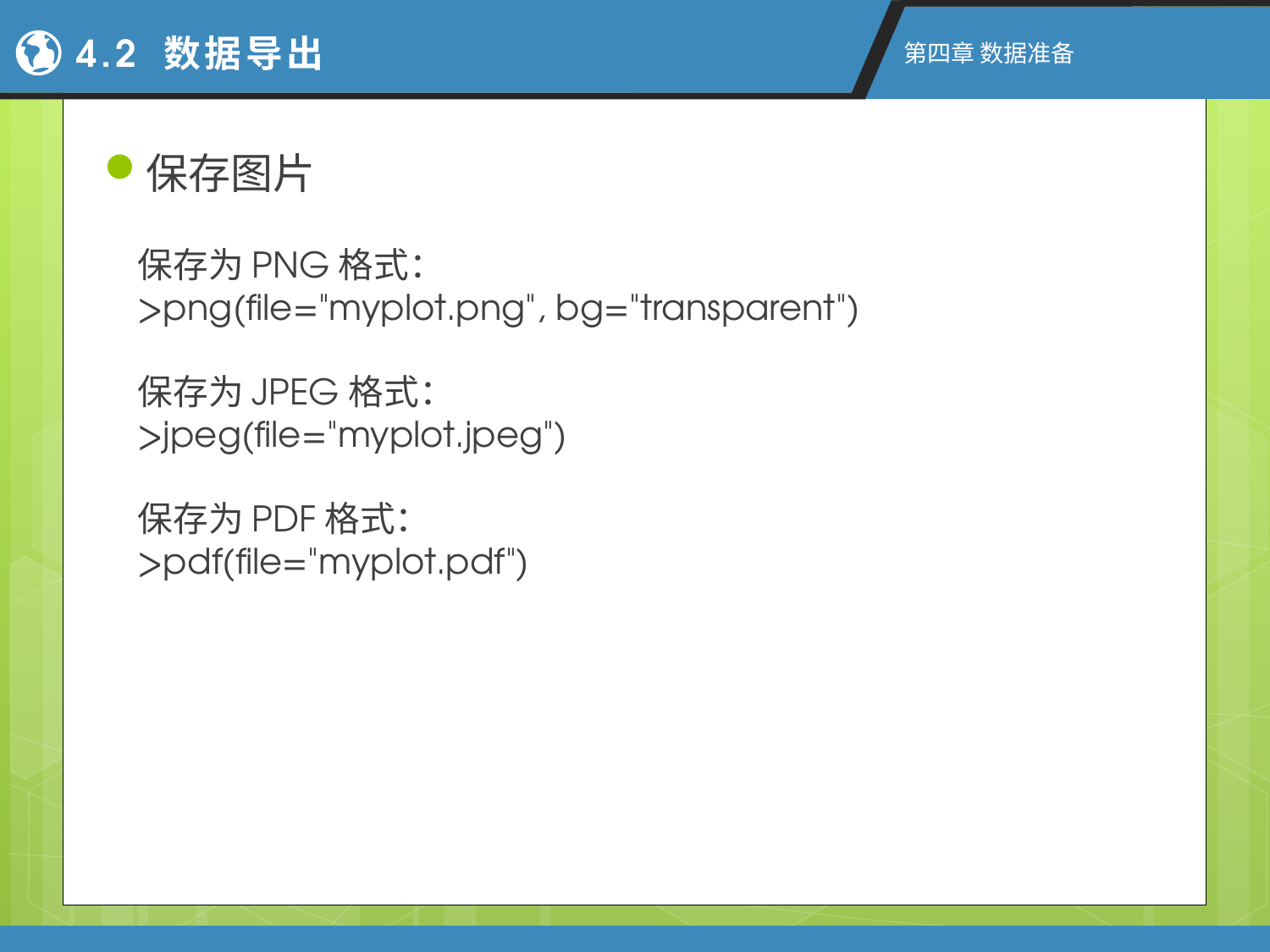

4.2 数据导出

第四章 数据准备
保存图片
保存为PNG格式：
>png(file="myplot.png", bg="transparent")

保存为JPEG格式：
>jpeg(file="myplot.jpeg")

保存为PDF格式：
>pdf(file="myplot.pdf")